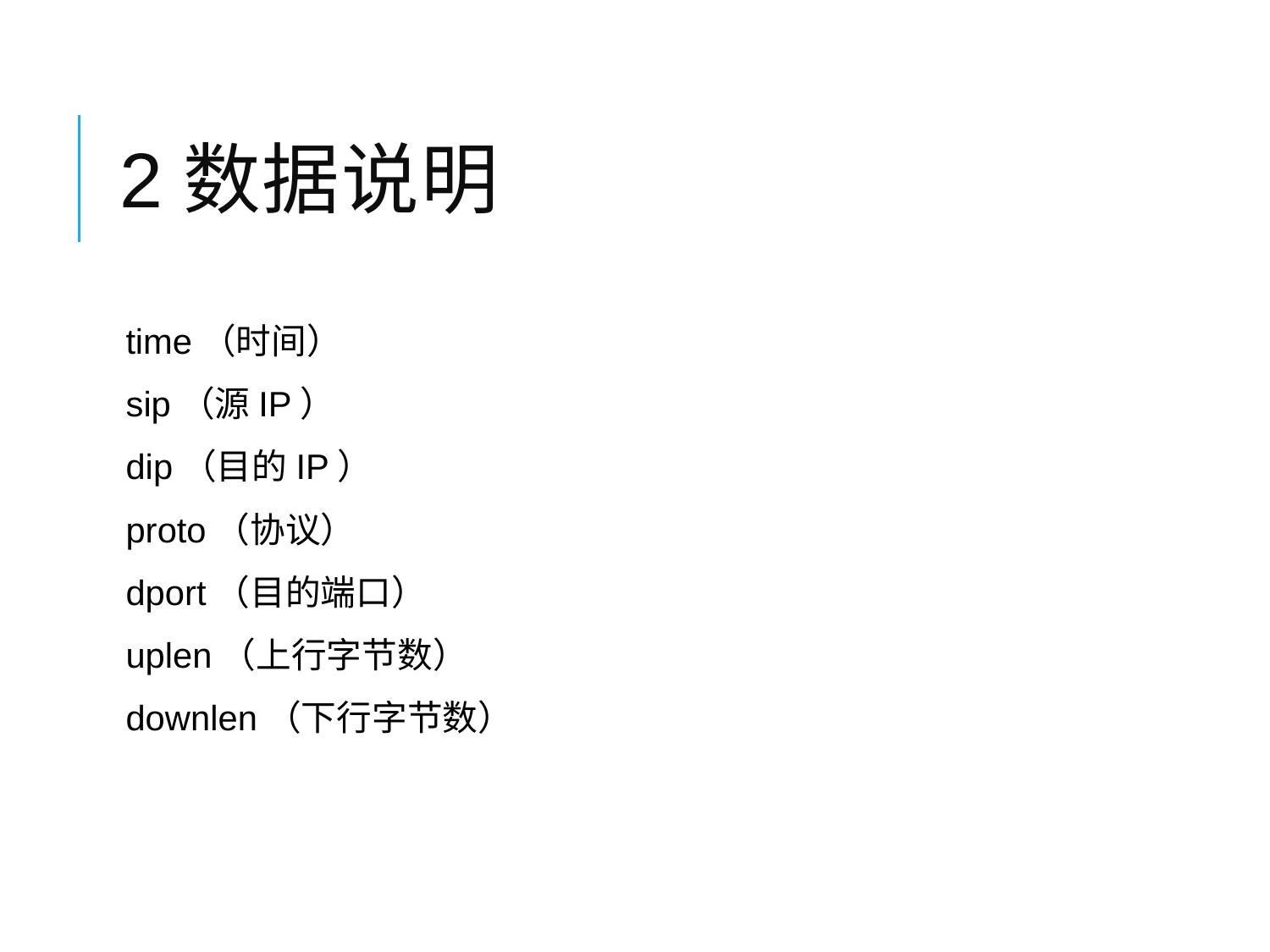

# 2数据说明
time（时间）
sip（源IP）
dip（目的IP）
proto（协议）
dport（目的端口）
uplen（上行字节数）
downlen（下行字节数）